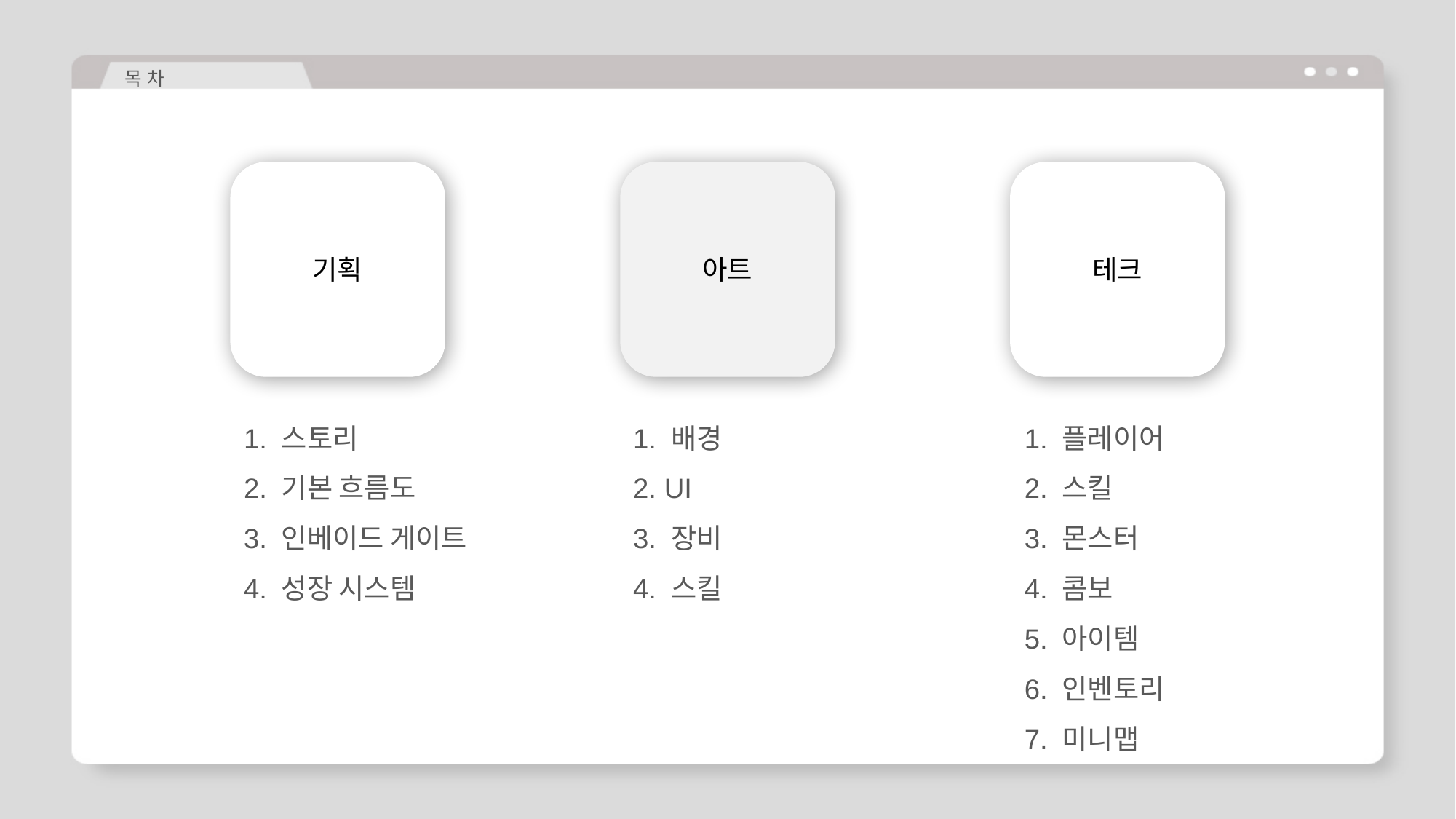

목 차
기획
아트
테크
1. 스토리
2. 기본 흐름도
3. 인베이드 게이트
4. 성장 시스템
1. 배경
2. UI
3. 장비
4. 스킬
1. 플레이어
2. 스킬
3. 몬스터
4. 콤보
5. 아이템
6. 인벤토리
7. 미니맵